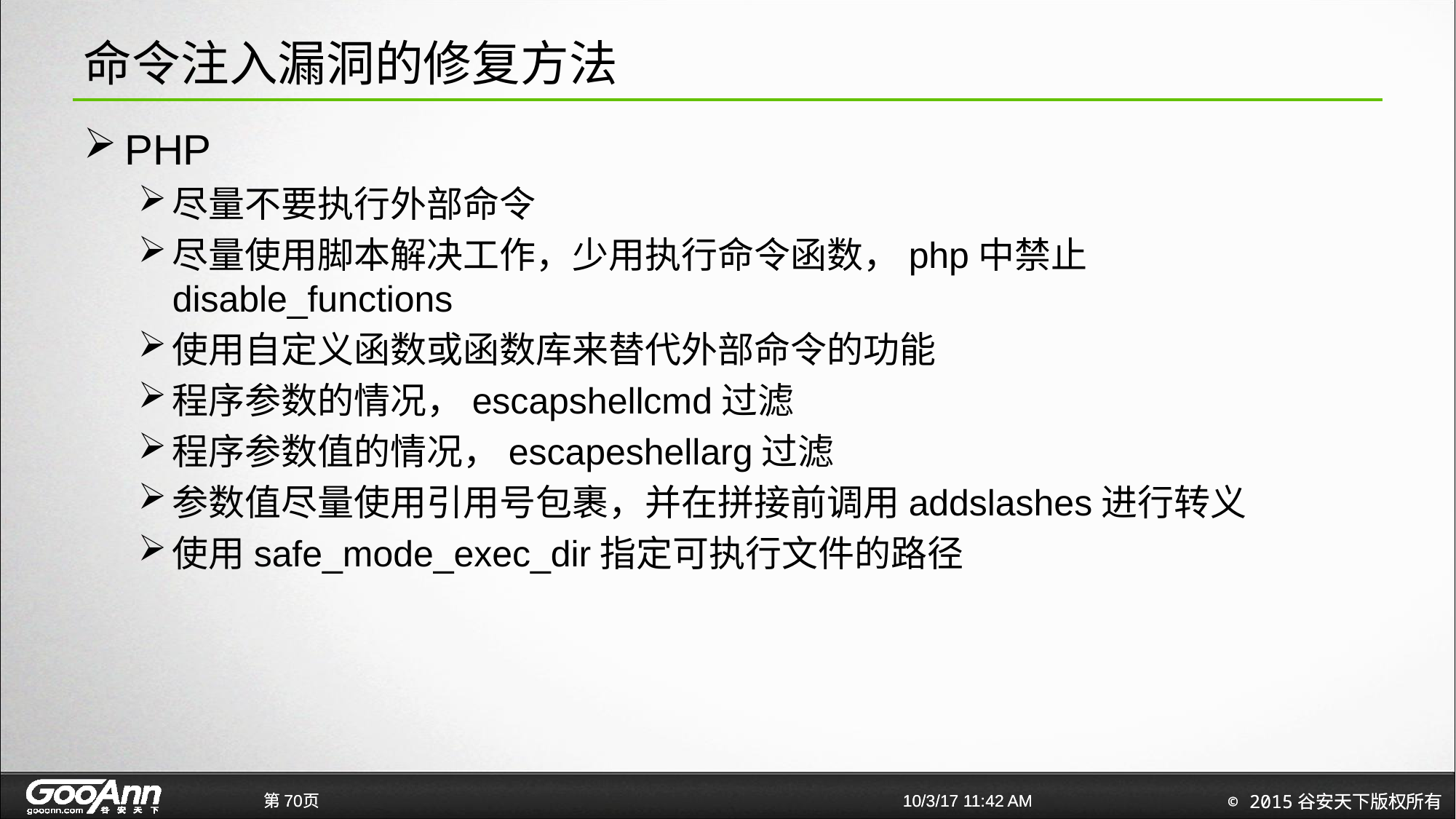

# 命令注入漏洞的修复方法
PHP
尽量不要执行外部命令
尽量使用脚本解决工作，少用执行命令函数，php中禁止disable_functions
使用自定义函数或函数库来替代外部命令的功能
程序参数的情况，escapshellcmd过滤
程序参数值的情况，escapeshellarg过滤
参数值尽量使用引用号包裹，并在拼接前调用addslashes进行转义
使用safe_mode_exec_dir指定可执行文件的路径